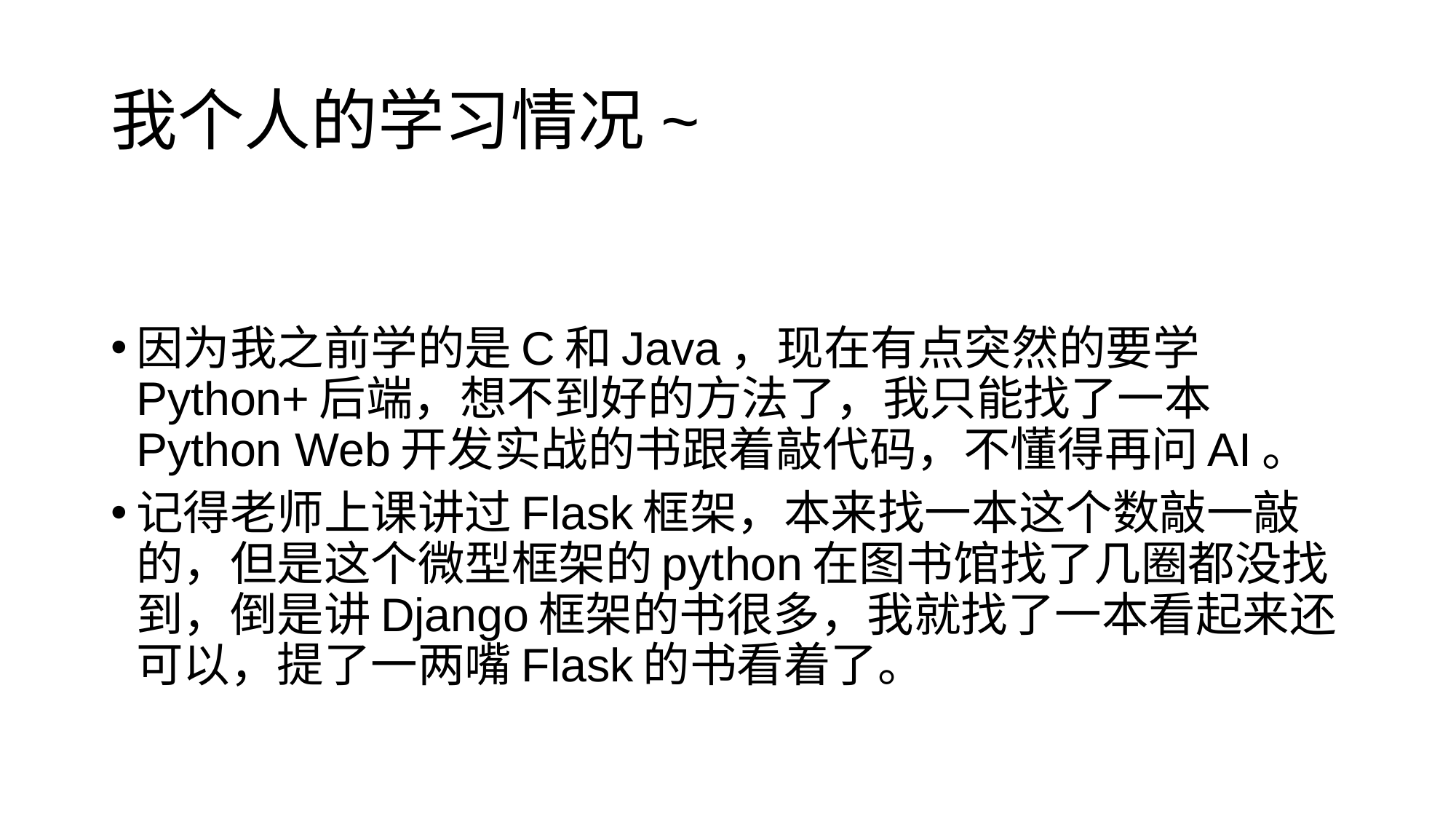

# 我个人的学习情况~
因为我之前学的是C和Java，现在有点突然的要学Python+后端，想不到好的方法了，我只能找了一本Python Web开发实战的书跟着敲代码，不懂得再问AI。
记得老师上课讲过Flask框架，本来找一本这个数敲一敲的，但是这个微型框架的python在图书馆找了几圈都没找到，倒是讲Django框架的书很多，我就找了一本看起来还可以，提了一两嘴Flask的书看着了。